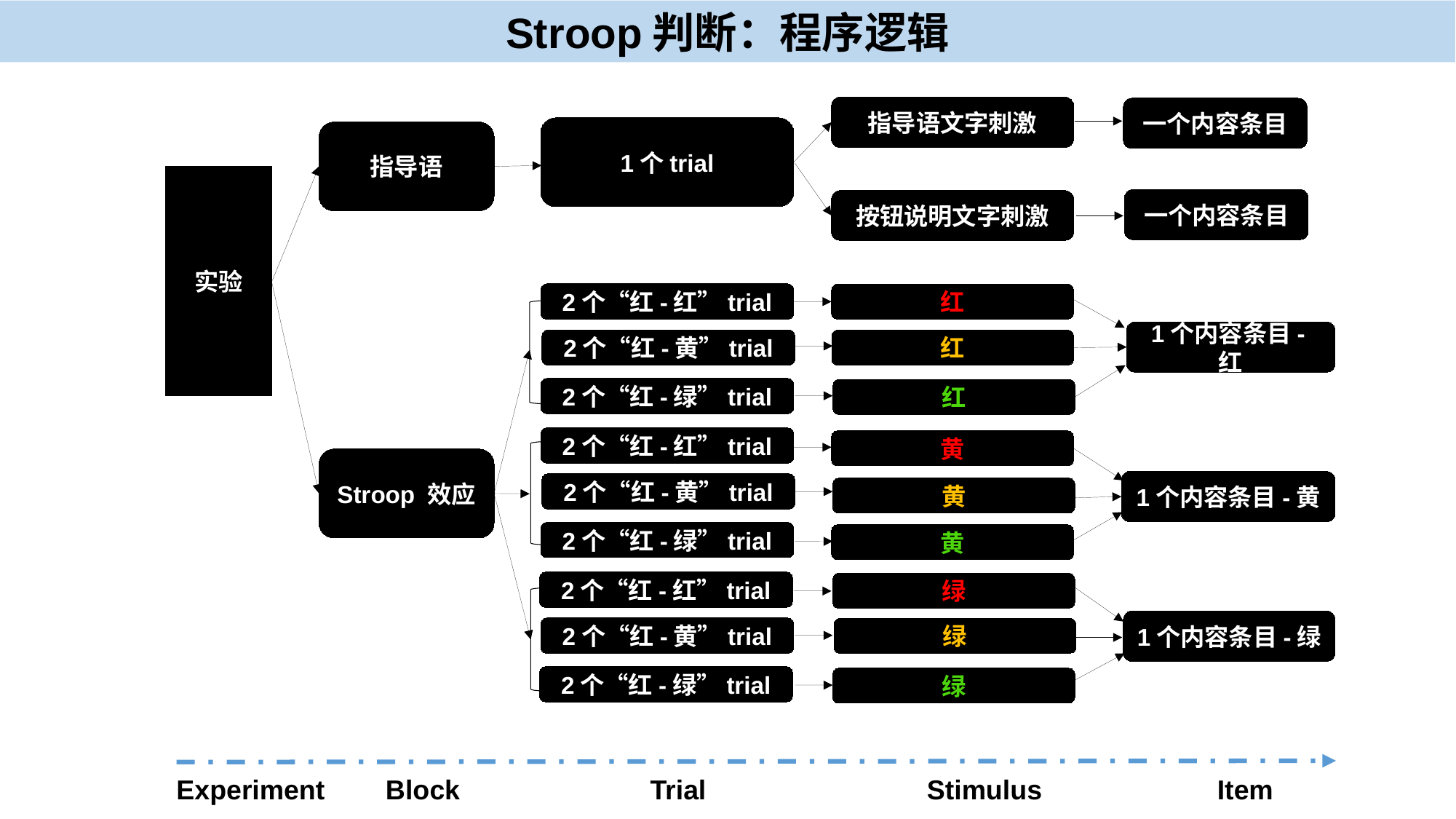

Stroop判断：程序逻辑
指导语文字刺激
一个内容条目
一个内容条目
1个trial
指导语
Stroop 效应
实验
按钮说明文字刺激
2个“红-红”trial
2个“红-黄”trial
2个“红-绿”trial

红
红
红
1个内容条目-红
2个“红-红”trial
2个“红-黄”trial
2个“红-绿”trial

黄
黄
黄
1个内容条目-黄
2个“红-红”trial
2个“红-黄”trial
2个“红-绿”trial

绿
绿
绿
1个内容条目-绿
Experiment        Block                         Trial                             Stimulus                       Item